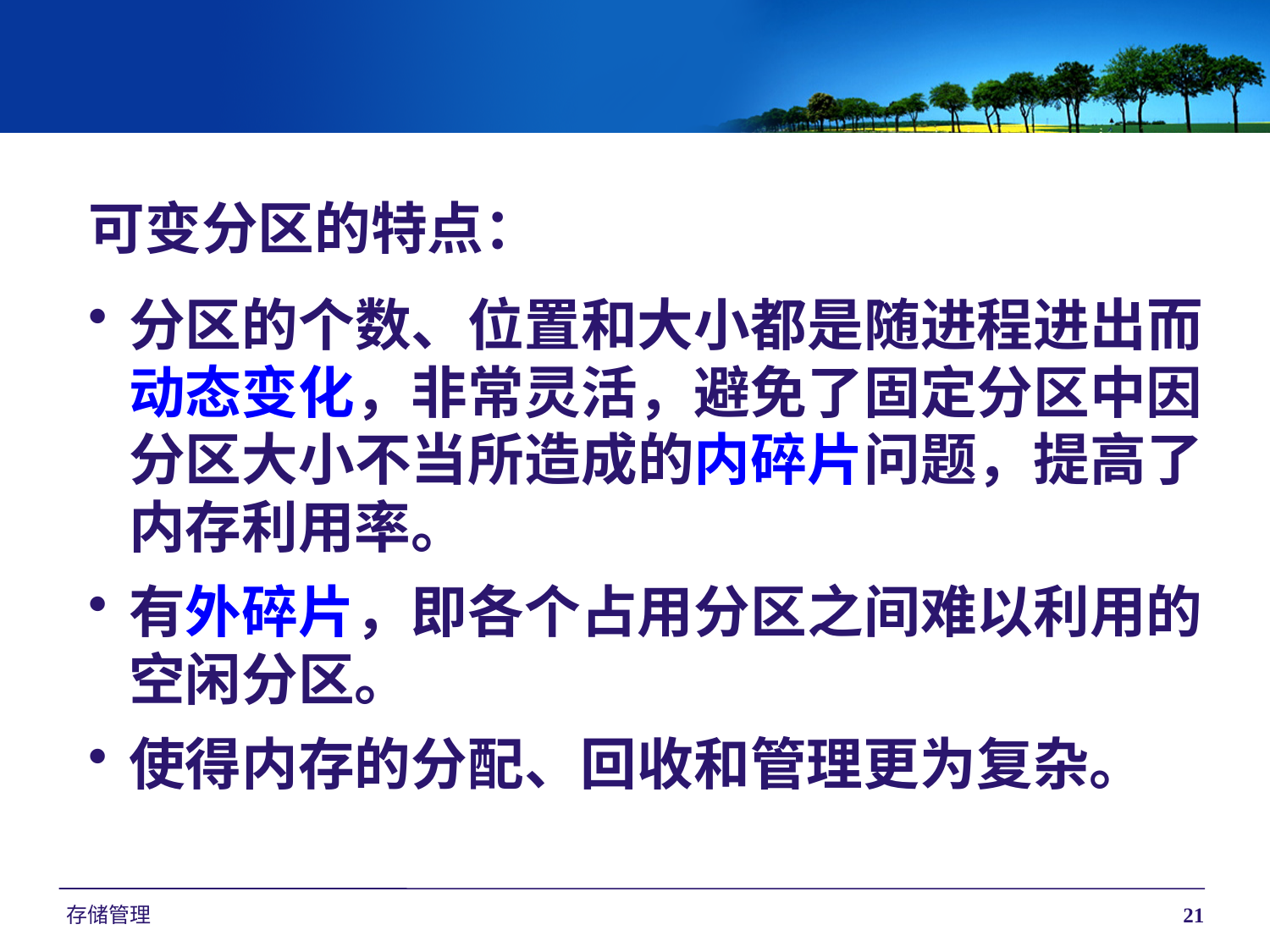

可变分区的特点：
分区的个数、位置和大小都是随进程进出而动态变化，非常灵活，避免了固定分区中因分区大小不当所造成的内碎片问题，提高了内存利用率。
有外碎片，即各个占用分区之间难以利用的空闲分区。
使得内存的分配、回收和管理更为复杂。
存储管理
21